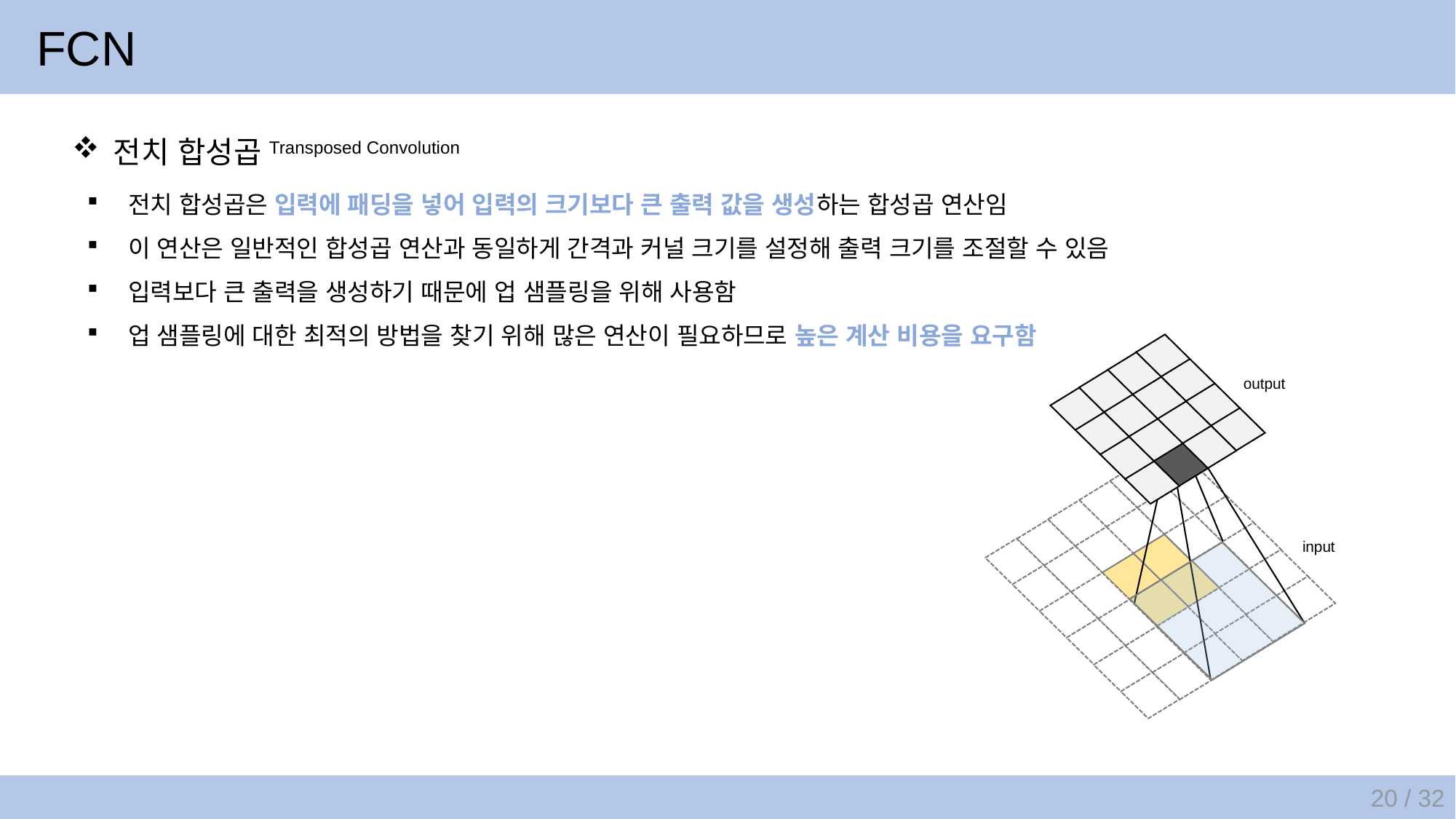

FCN
전치 합성곱Transposed Convolution
전치 합성곱은 입력에 패딩을 넣어 입력의 크기보다 큰 출력 값을 생성하는 합성곱 연산임
이 연산은 일반적인 합성곱 연산과 동일하게 간격과 커널 크기를 설정해 출력 크기를 조절할 수 있음
입력보다 큰 출력을 생성하기 때문에 업 샘플링을 위해 사용함
업 샘플링에 대한 최적의 방법을 찾기 위해 많은 연산이 필요하므로 높은 계산 비용을 요구함

output
input
20 / 32